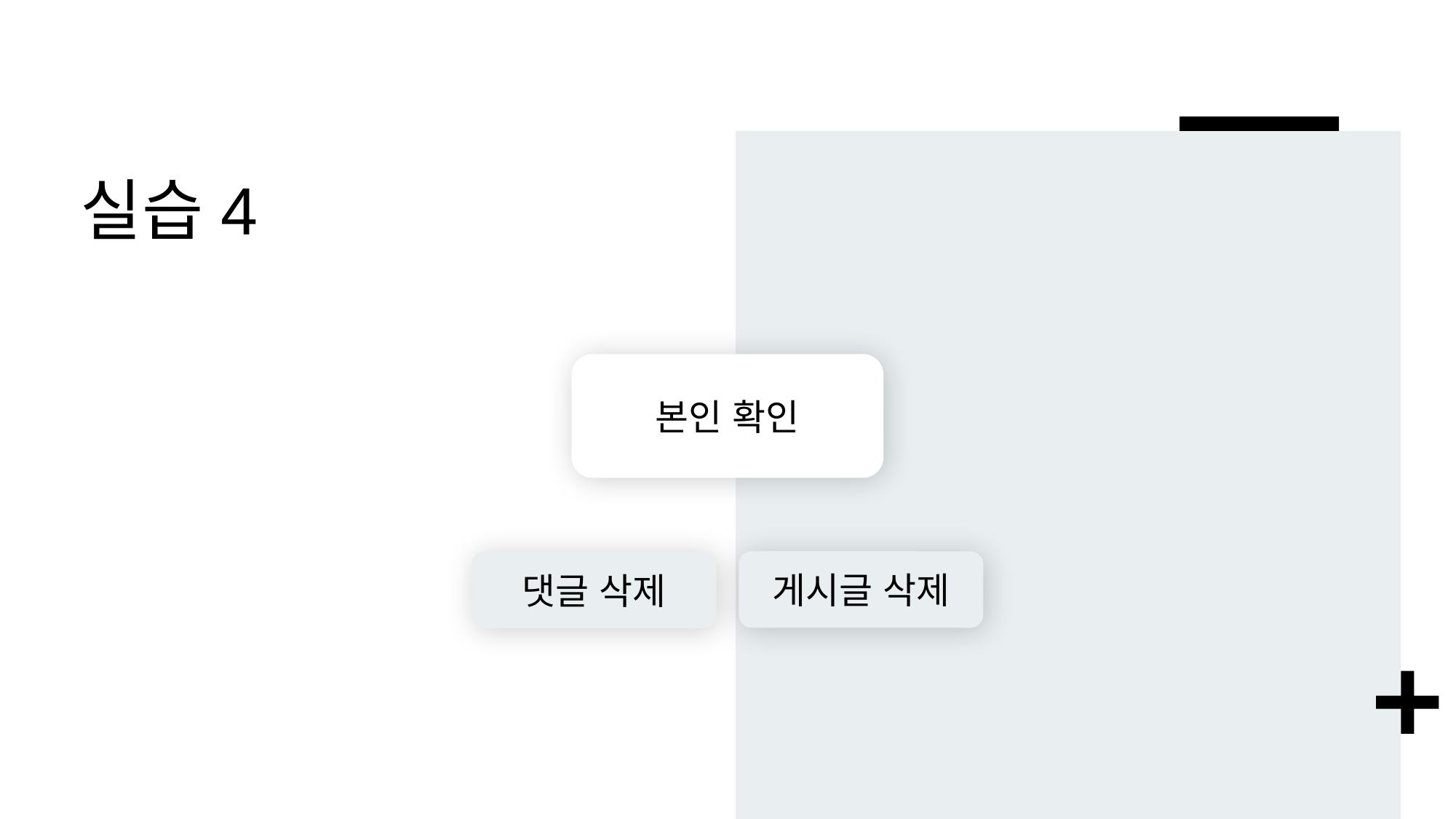

# 실습4
본인 확인
게시글 삭제
댓글 삭제